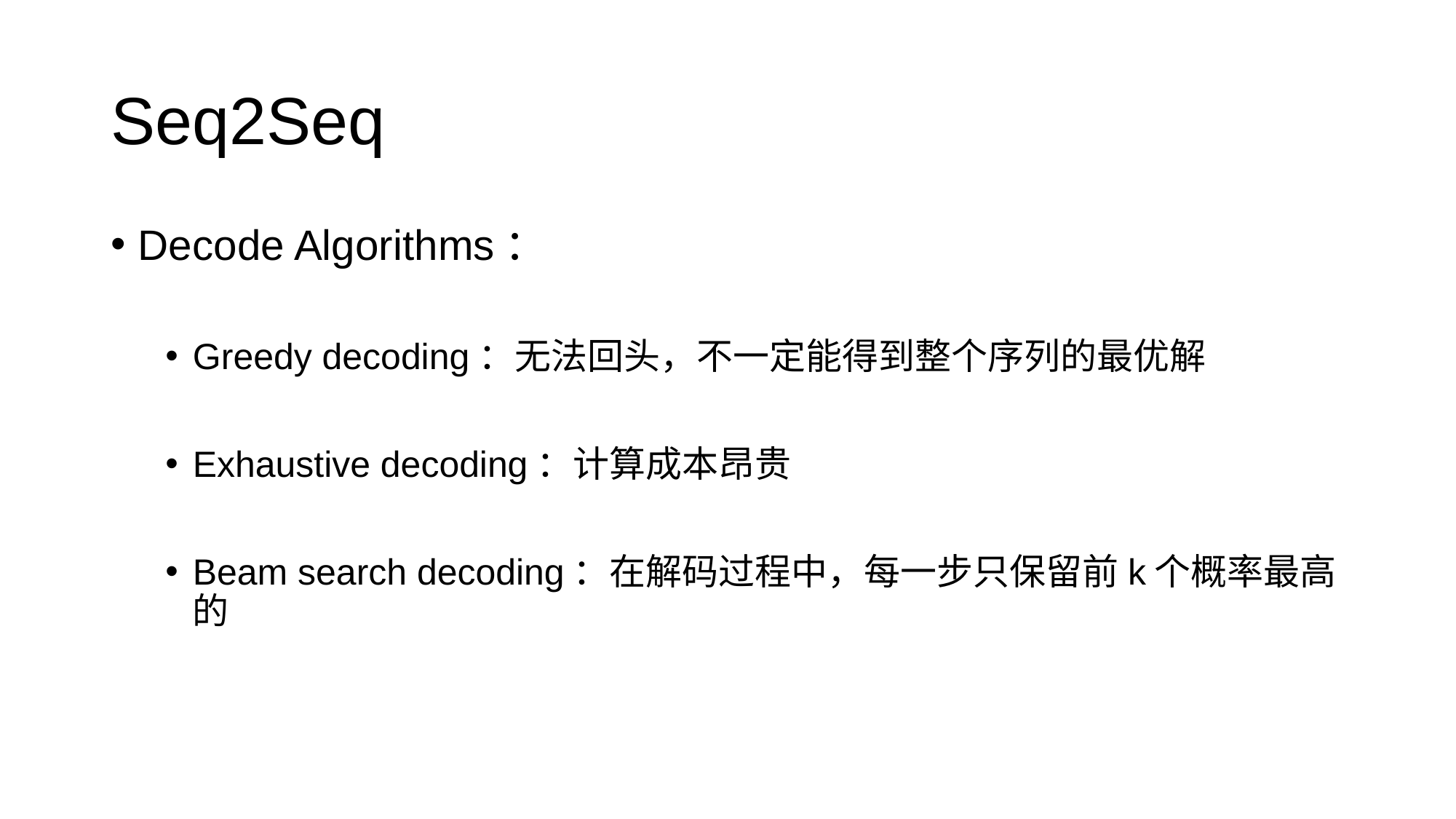

# Seq2Seq
Decode Algorithms：

Greedy decoding：无法回头，不一定能得到整个序列的最优解

Exhaustive decoding：计算成本昂贵

Beam search decoding：在解码过程中，每一步只保留前k个概率最高的